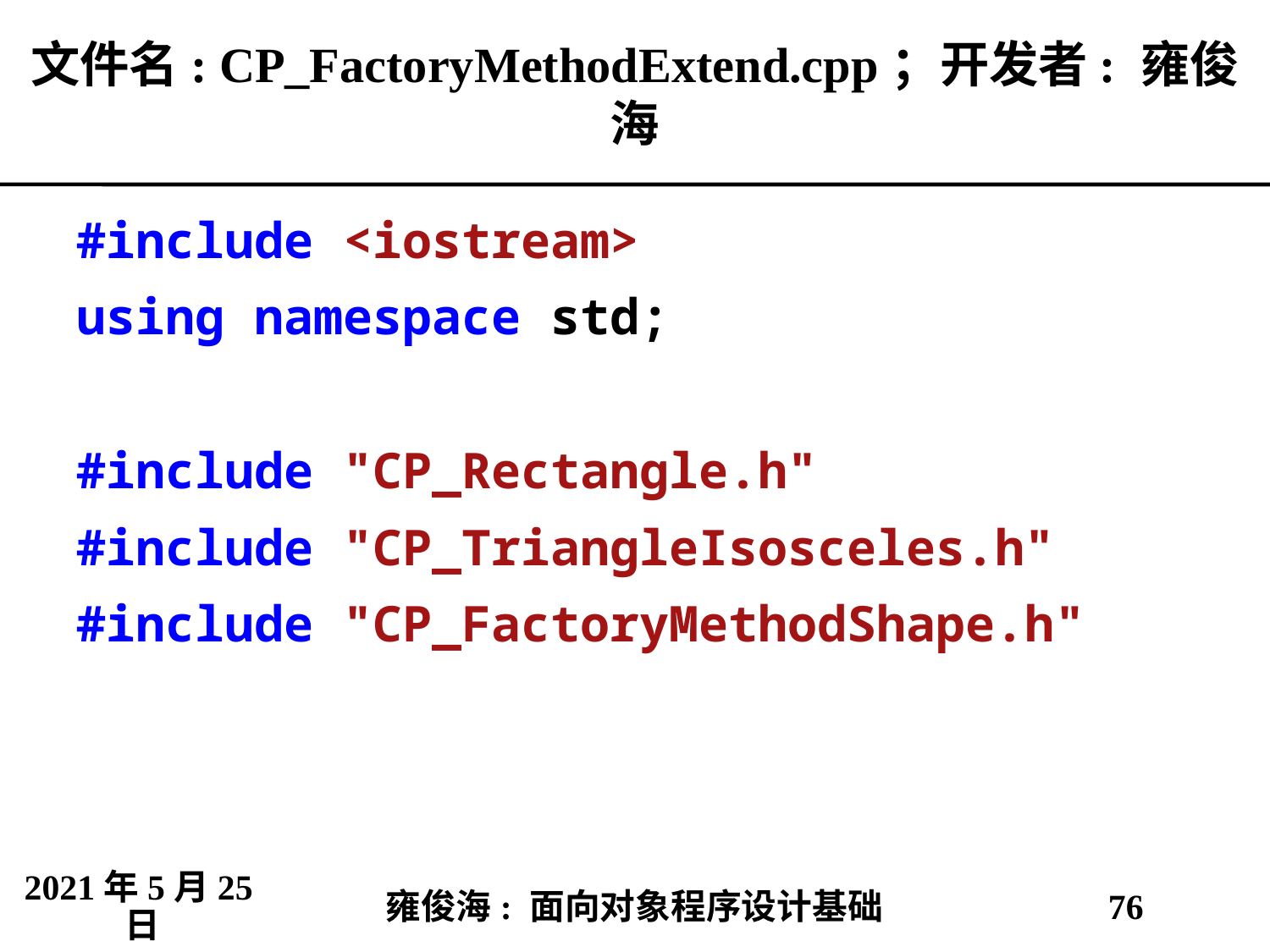

# 文件名: CP_FactoryMethodExtend.cpp；开发者: 雍俊海

#include <iostream>
using namespace std;

#include "CP_Rectangle.h"
#include "CP_TriangleIsosceles.h"
#include "CP_FactoryMethodShape.h"
2021年5月25日
雍俊海: 面向对象程序设计基础
76